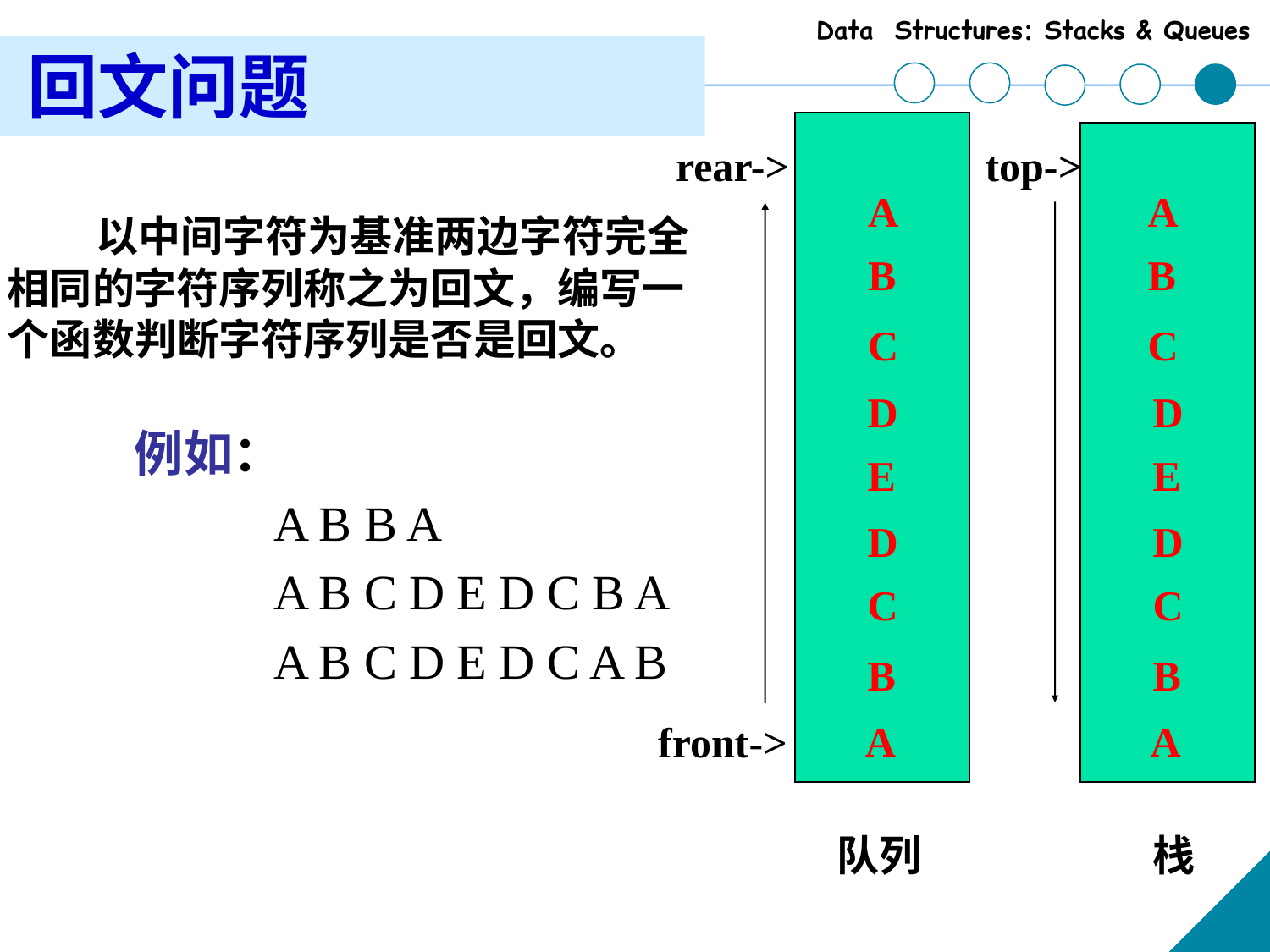

回文问题

rear->
A
B
C
D
E
D
C
B
A
front->
队列

top->
A
B
C
D
E
D
C
B
A
栈

       以中间字符为基准两边字符完全相同的字符序列称之为回文，编写一个函数判断字符序列是否是回文。
	例如：
		 A B B A
		 A B C D E D C B A
		 A B C D E D C A B